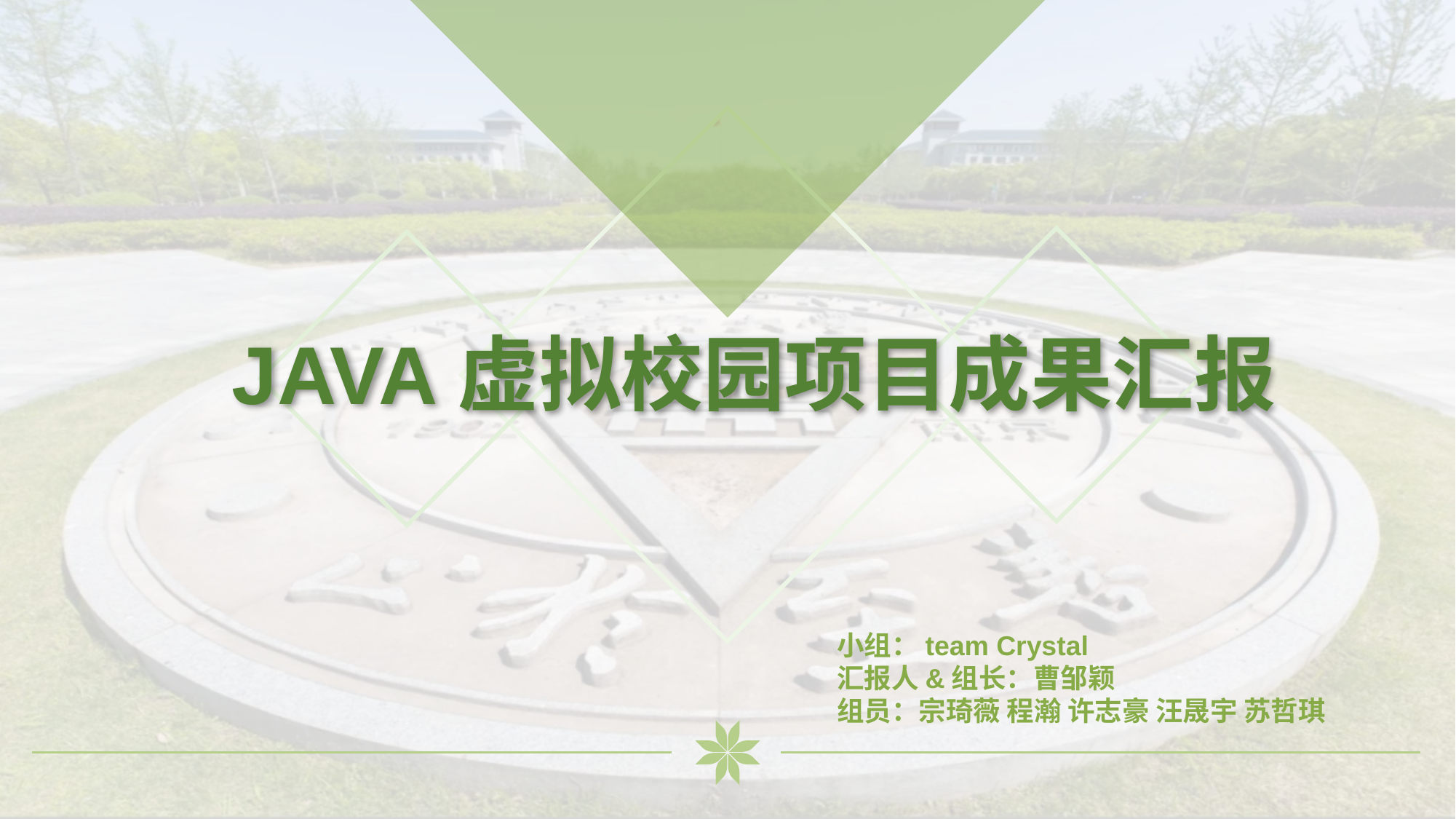

JAVA虚拟校园项目成果汇报
小组：team Crystal
汇报人&组长：曹邹颖
组员：宗琦薇 程瀚 许志豪 汪晟宇 苏哲琪